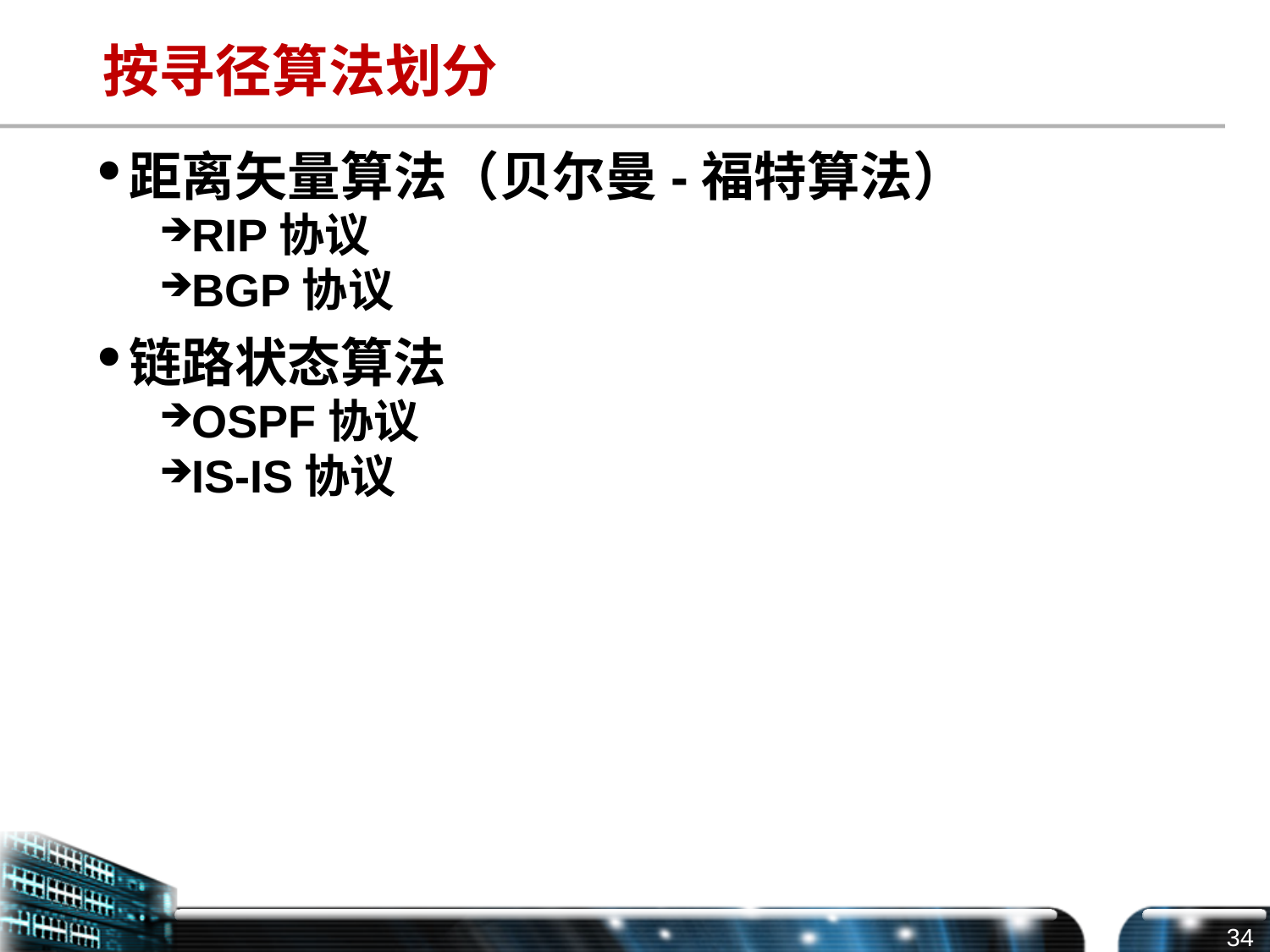

# 按寻径算法划分
距离矢量算法（贝尔曼-福特算法）
RIP协议
BGP协议
链路状态算法
OSPF协议
IS-IS协议